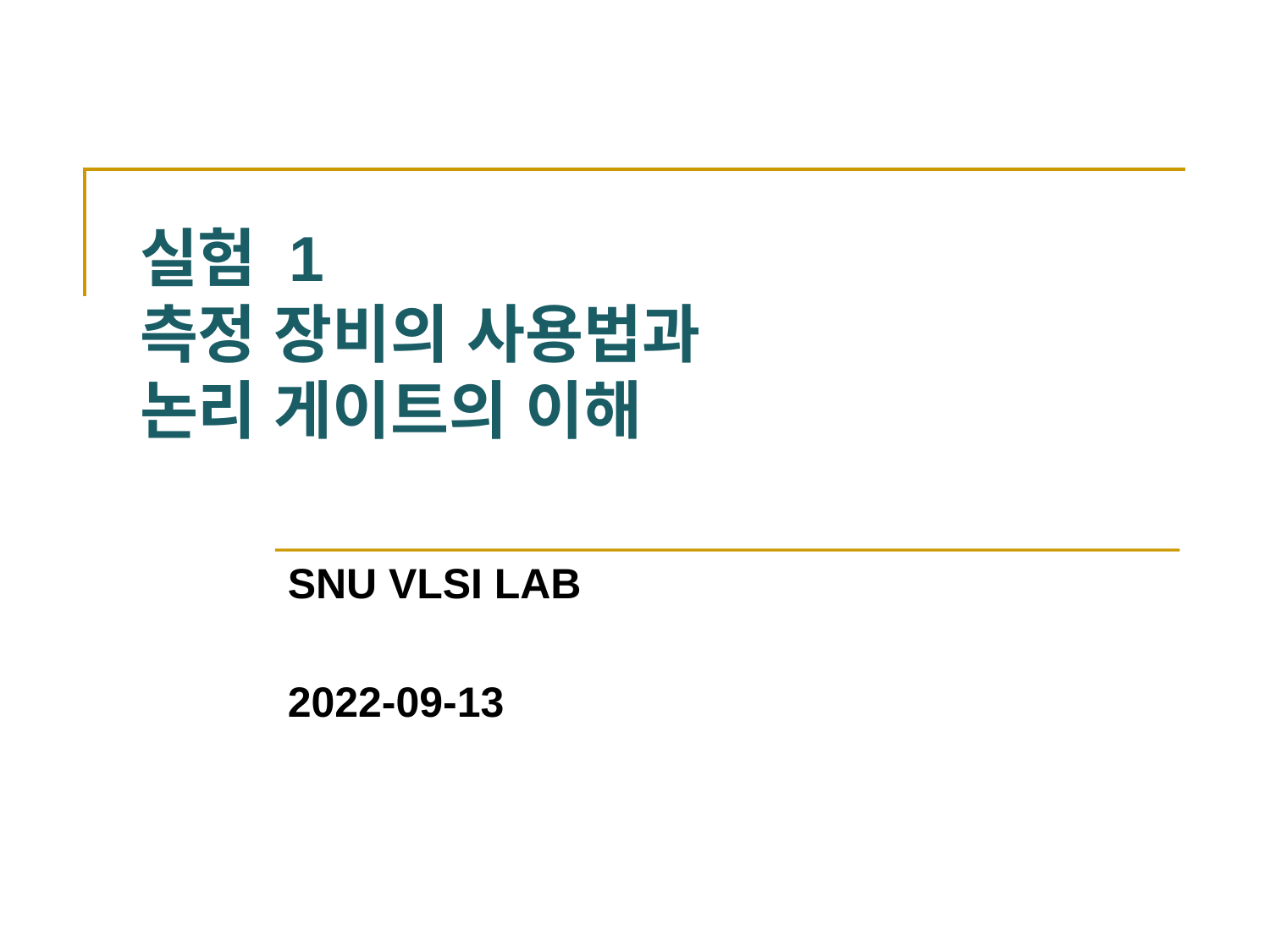

# 실험 1 측정 장비의 사용법과 논리 게이트의 이해
SNU VLSI LAB

2022-09-13